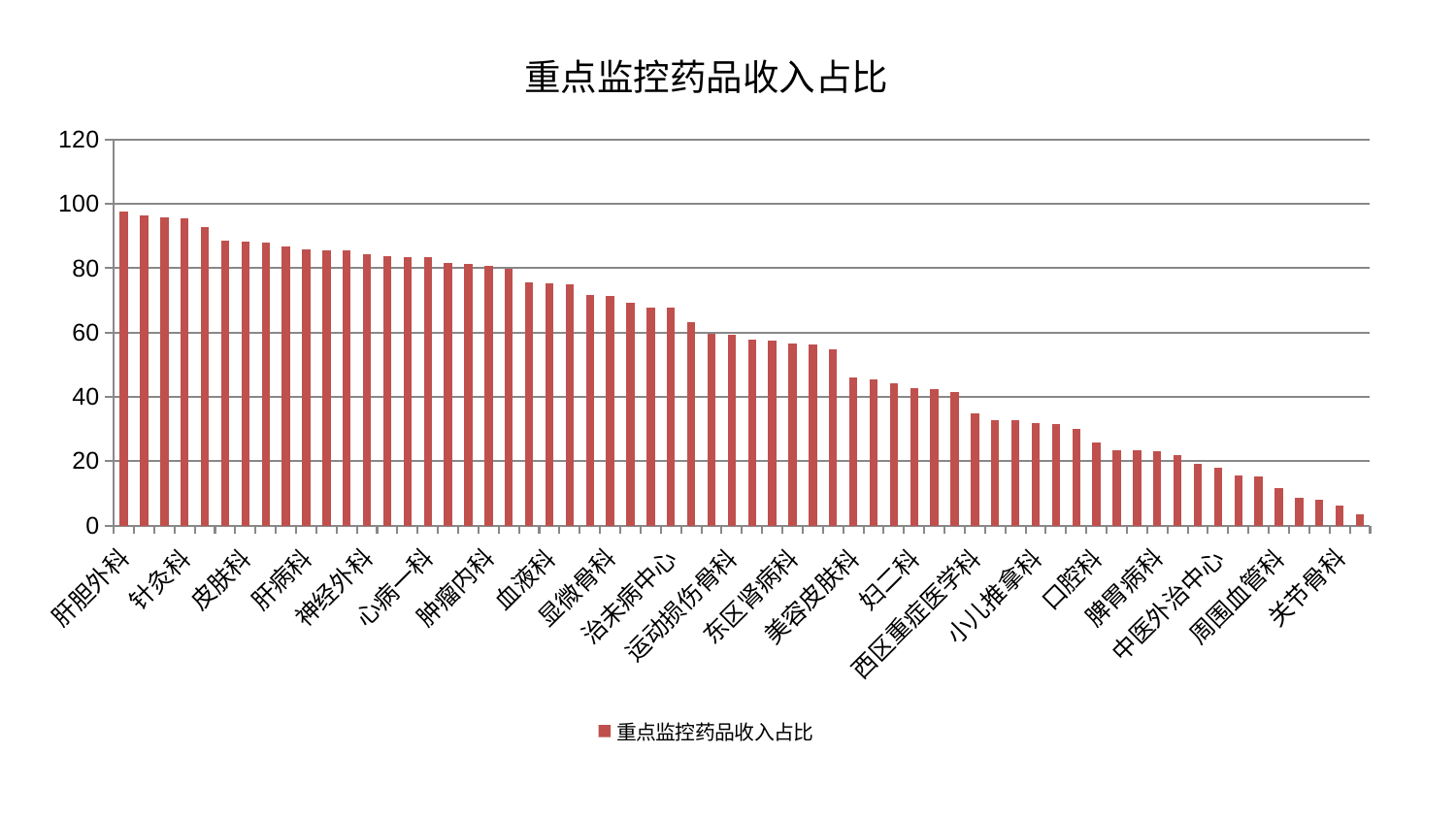

### Chart: 重点监控药品收入占比

| Category | 重点监控药品收入占比 |
|---|---|
| 肝胆外科 | 97.64517076913233 |
| 小儿骨科 | 96.3940791762202 |
| 耳鼻喉科 | 95.75816090011008 |
| 针灸科 | 95.47526995820141 |
| 妇科妇二科合并 | 92.74514124794241 |
| 肛肠科 | 88.49115719716217 |
| 皮肤科 | 88.36436775400057 |
| 脾胃科消化科合并 | 88.11036639678672 |
| 眼科 | 86.76519536305281 |
| 肝病科 | 85.92785441394038 |
| 胸外科 | 85.70932808689274 |
| 儿科 | 85.45683846584649 |
| 神经外科 | 84.22758378502344 |
| 中医经典科 | 83.64584948349834 |
| 妇科 | 83.499945932267 |
| 心病一科 | 83.3643918573554 |
| 肾脏内科 | 81.65692787516467 |
| 肾病科 | 81.30850678703558 |
| 肿瘤内科 | 80.73830943684455 |
| 重症医学科 | 79.83624021830802 |
| 内分泌科 | 75.56839664089459 |
| 血液科 | 75.38368442380869 |
| 心病四科 | 74.94662822534053 |
| 东区重症医学科 | 71.74944993058487 |
| 显微骨科 | 71.34932250330397 |
| 身心医学科 | 69.20266911566083 |
| 脑病一科 | 67.7416073866203 |
| 治未病中心 | 67.6479744929259 |
| 男科 | 63.11272314171828 |
| 推拿科 | 59.56152737287197 |
| 运动损伤骨科 | 59.4523775972146 |
| 创伤骨科 | 57.85618156154173 |
| 心血管内科 | 57.393006429439765 |
| 东区肾病科 | 56.68747851736582 |
| 医院 | 56.32200919412804 |
| 乳腺甲状腺外科 | 54.72869097957436 |
| 美容皮肤科 | 46.103817893305866 |
| 微创骨科 | 45.44124179847151 |
| 骨科 | 44.234242781266644 |
| 妇二科 | 42.684292973149155 |
| 综合内科 | 42.2999200547062 |
| 普通外科 | 41.441275462888406 |
| 西区重症医学科 | 34.78653286777011 |
| 产科 | 32.848722838690556 |
| 脑病三科 | 32.795083227140594 |
| 小儿推拿科 | 31.706450679296296 |
| 消化内科 | 31.482710252017053 |
| 呼吸内科 | 29.967572200999946 |
| 口腔科 | 25.822058052171393 |
| 脑病二科 | 23.37594962003213 |
| 心病二科 | 23.327437278608485 |
| 脾胃病科 | 23.215259936164358 |
| 老年医学科 | 21.87879320561723 |
| 神经内科 | 19.264635415999408 |
| 中医外治中心 | 17.893021768753535 |
| 脊柱骨科 | 15.467790175480967 |
| 心病三科 | 15.283351590036887 |
| 周围血管科 | 11.537692354656226 |
| 风湿病科 | 8.462236161614456 |
| 泌尿外科 | 8.079018657679438 |
| 关节骨科 | 6.284751675715561 |
| 康复科 | 3.6091522943571874 |
108